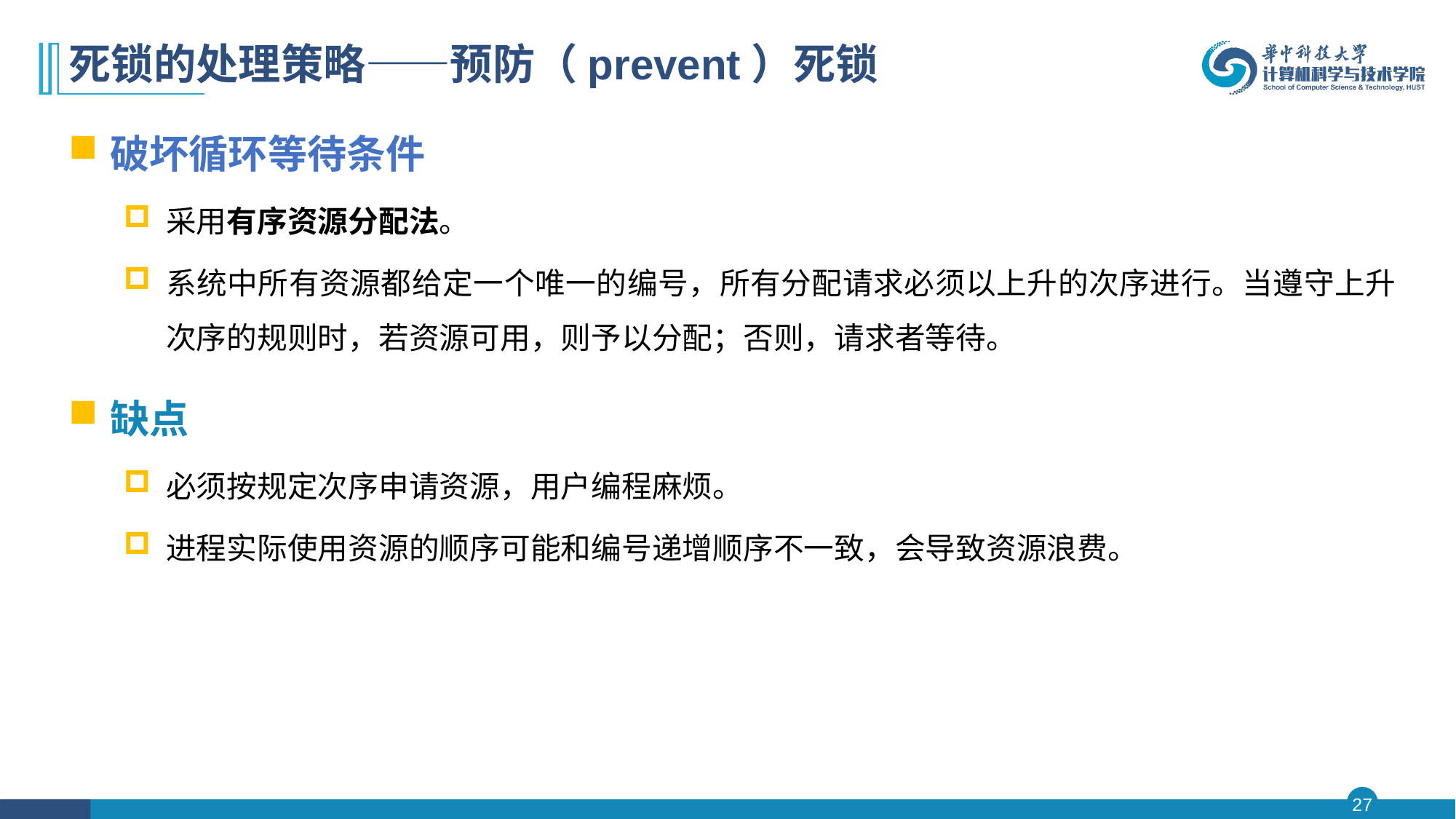

# 死锁的处理策略——预防（prevent）死锁
破坏循环等待条件
采用有序资源分配法。
系统中所有资源都给定一个唯一的编号，所有分配请求必须以上升的次序进行。当遵守上升次序的规则时，若资源可用，则予以分配；否则，请求者等待。
缺点
必须按规定次序申请资源，用户编程麻烦。
进程实际使用资源的顺序可能和编号递增顺序不一致，会导致资源浪费。